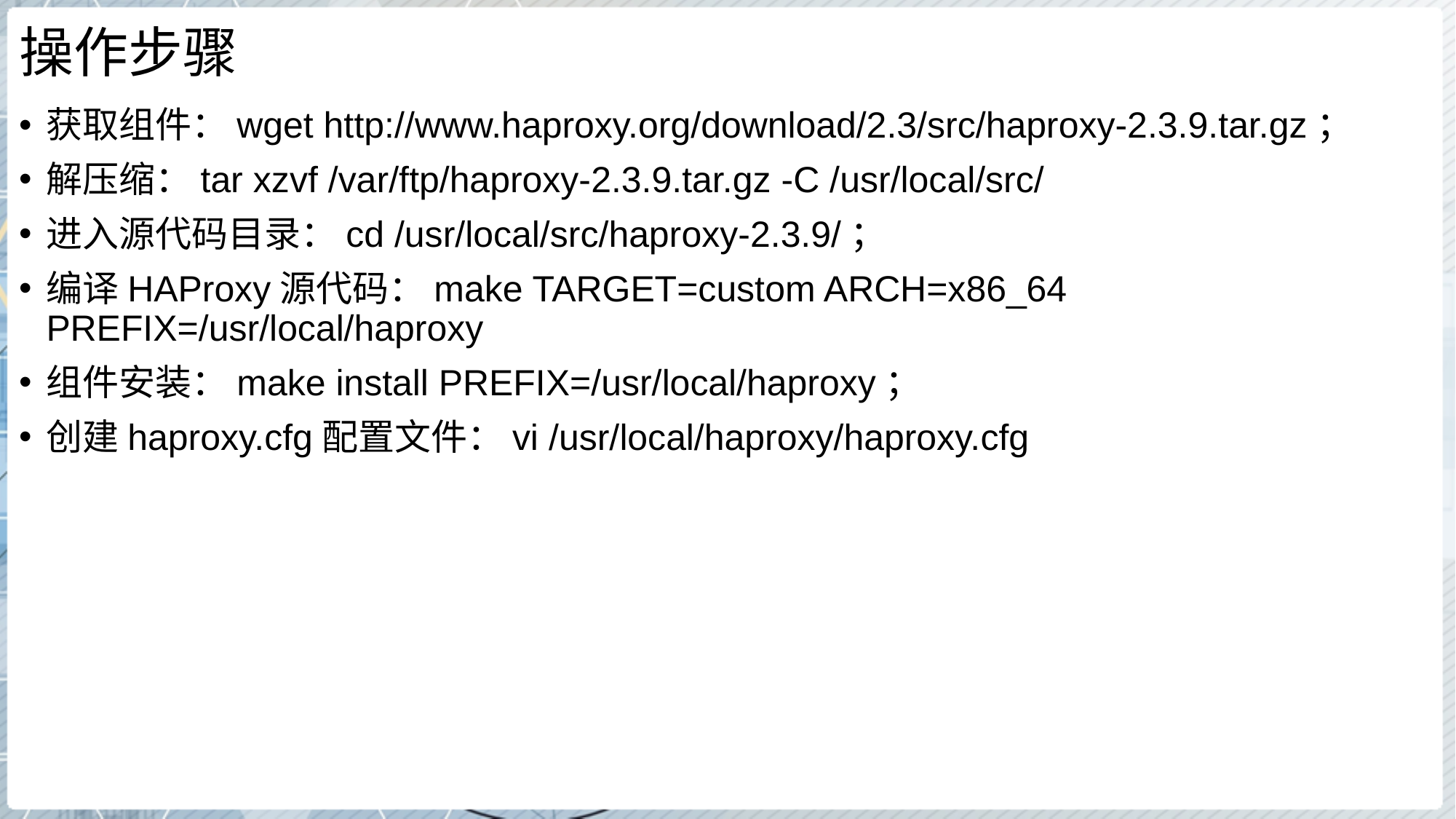

# 操作步骤
获取组件：wget http://www.haproxy.org/download/2.3/src/haproxy-2.3.9.tar.gz；
解压缩：tar xzvf /var/ftp/haproxy-2.3.9.tar.gz -C /usr/local/src/
进入源代码目录：cd /usr/local/src/haproxy-2.3.9/；
编译HAProxy源代码：make TARGET=custom ARCH=x86_64 PREFIX=/usr/local/haproxy
组件安装：make install PREFIX=/usr/local/haproxy；
创建haproxy.cfg配置文件：vi /usr/local/haproxy/haproxy.cfg